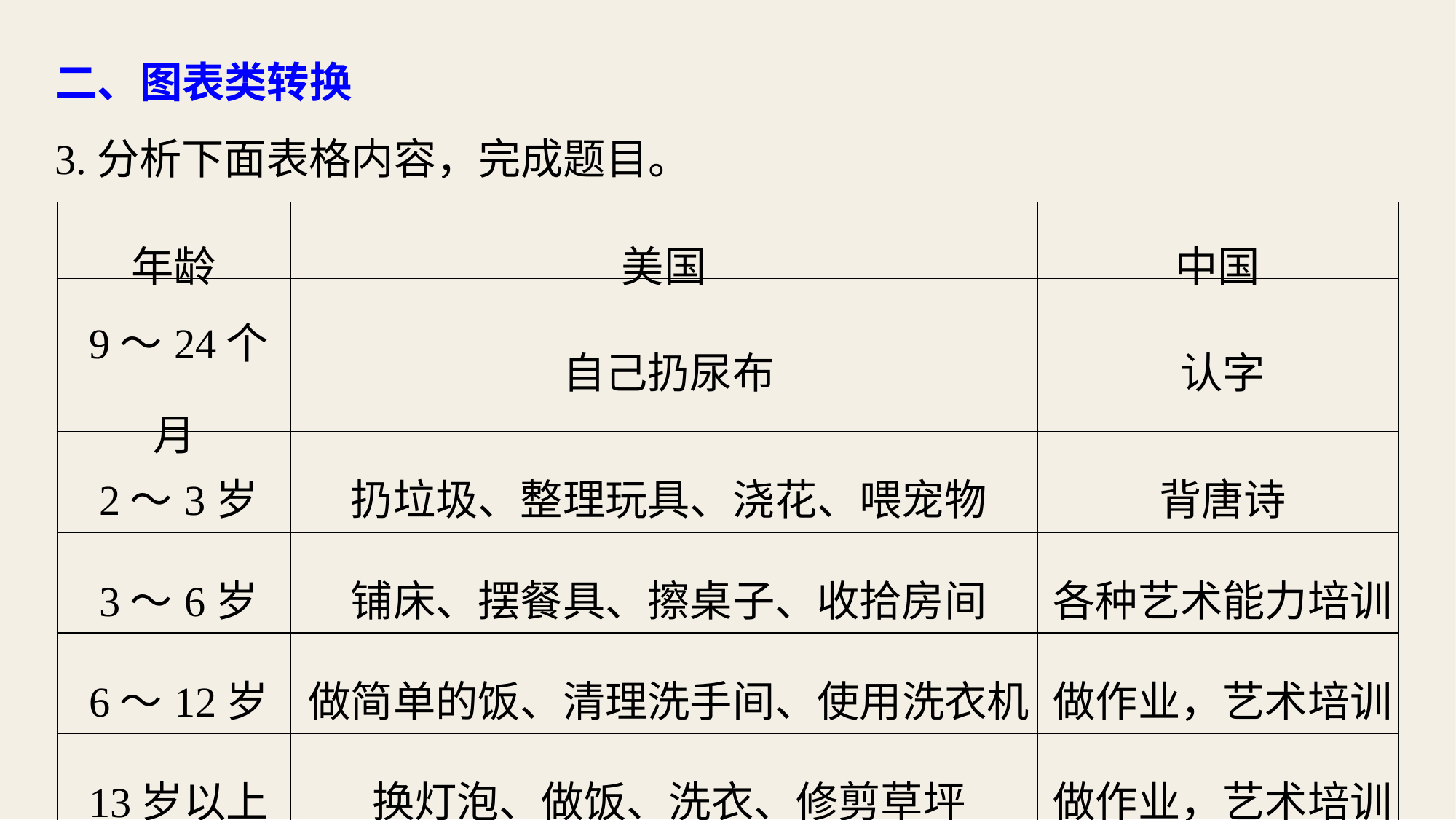

二、图表类转换
3.分析下面表格内容，完成题目。
| 年龄 | 美国 | 中国 |
| --- | --- | --- |
| 9～24个月 | 自己扔尿布 | 认字 |
| 2～3岁 | 扔垃圾、整理玩具、浇花、喂宠物 | 背唐诗 |
| 3～6岁 | 铺床、摆餐具、擦桌子、收拾房间 | 各种艺术能力培训 |
| 6～12岁 | 做简单的饭、清理洗手间、使用洗衣机 | 做作业，艺术培训 |
| 13岁以上 | 换灯泡、做饭、洗衣、修剪草坪 | 做作业，艺术培训 |